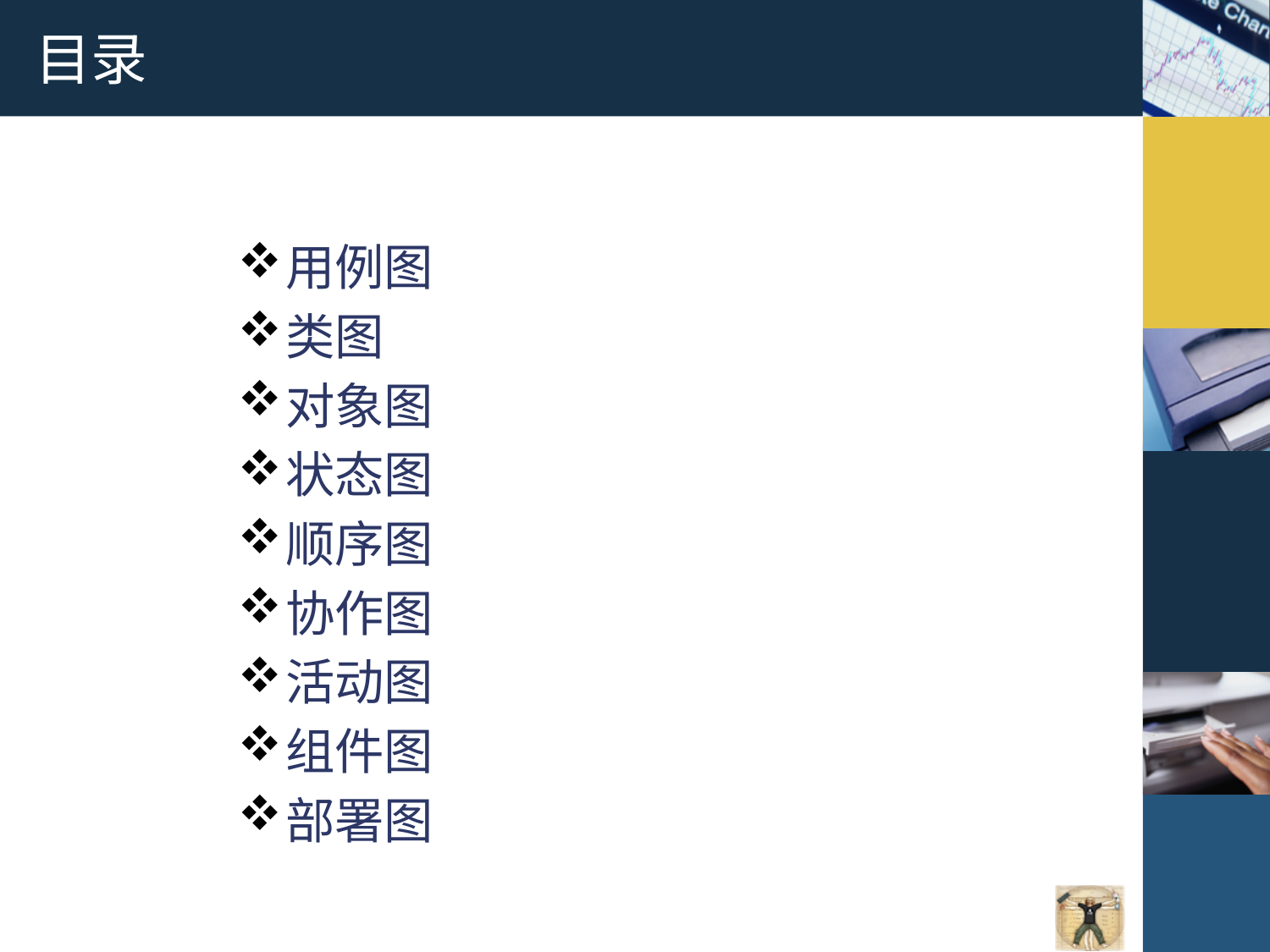

# 目录
用例图
类图
对象图
状态图
顺序图
协作图
活动图
组件图
部署图